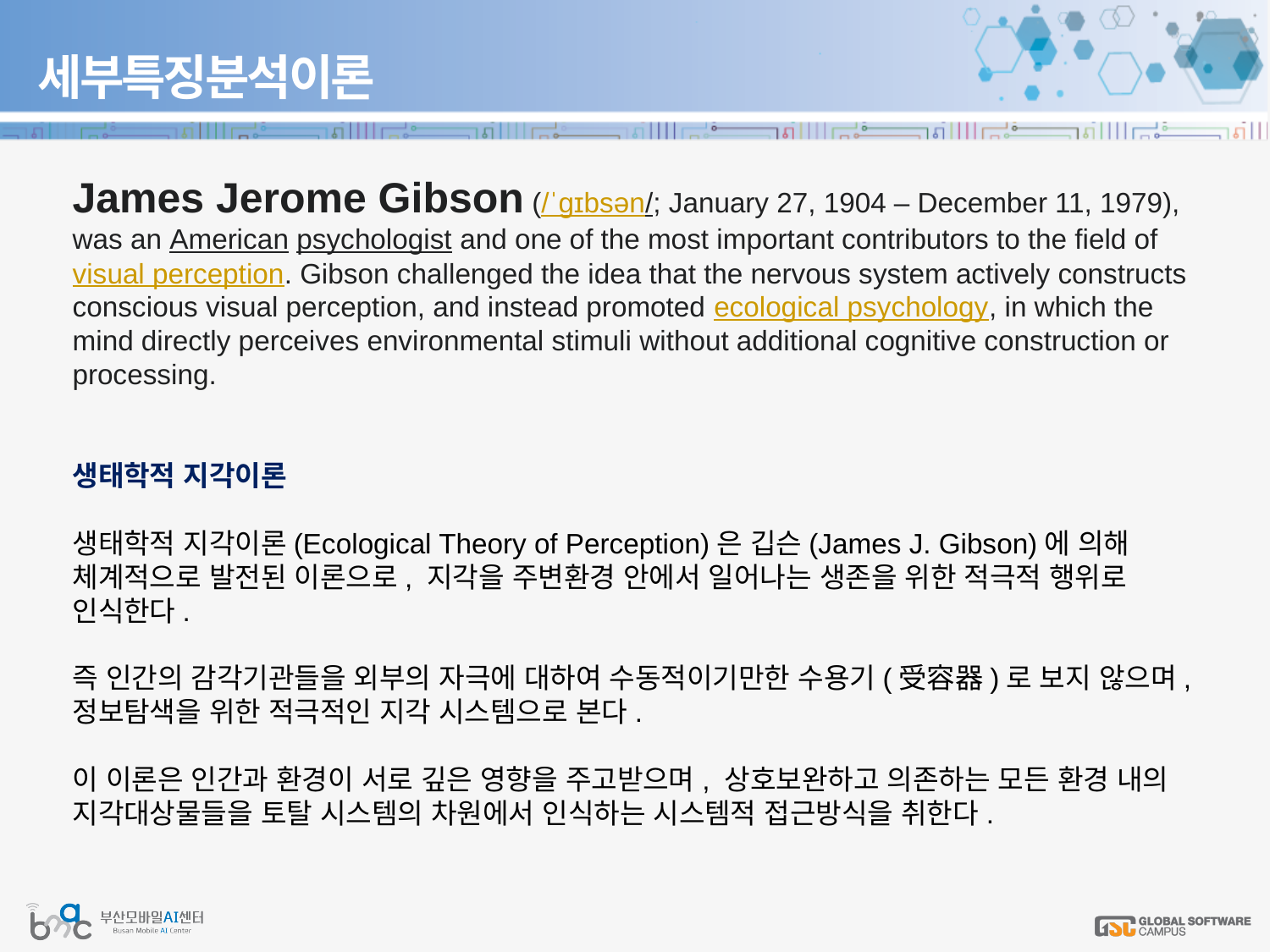

# 세부특징분석이론
James Jerome Gibson (/ˈɡɪbsən/; January 27, 1904 – December 11, 1979), was an American psychologist and one of the most important contributors to the field of visual perception. Gibson challenged the idea that the nervous system actively constructs conscious visual perception, and instead promoted ecological psychology, in which the mind directly perceives environmental stimuli without additional cognitive construction or processing.

생태학적 지각이론

생태학적 지각이론(Ecological Theory of Perception)은 깁슨(James J. Gibson)에 의해 체계적으로 발전된 이론으로, 지각을 주변환경 안에서 일어나는 생존을 위한 적극적 행위로 인식한다.

즉 인간의 감각기관들을 외부의 자극에 대하여 수동적이기만한 수용기(受容器)로 보지 않으며, 정보탐색을 위한 적극적인 지각 시스템으로 본다.

이 이론은 인간과 환경이 서로 깊은 영향을 주고받으며, 상호보완하고 의존하는 모든 환경 내의 지각대상물들을 토탈 시스템의 차원에서 인식하는 시스템적 접근방식을 취한다.